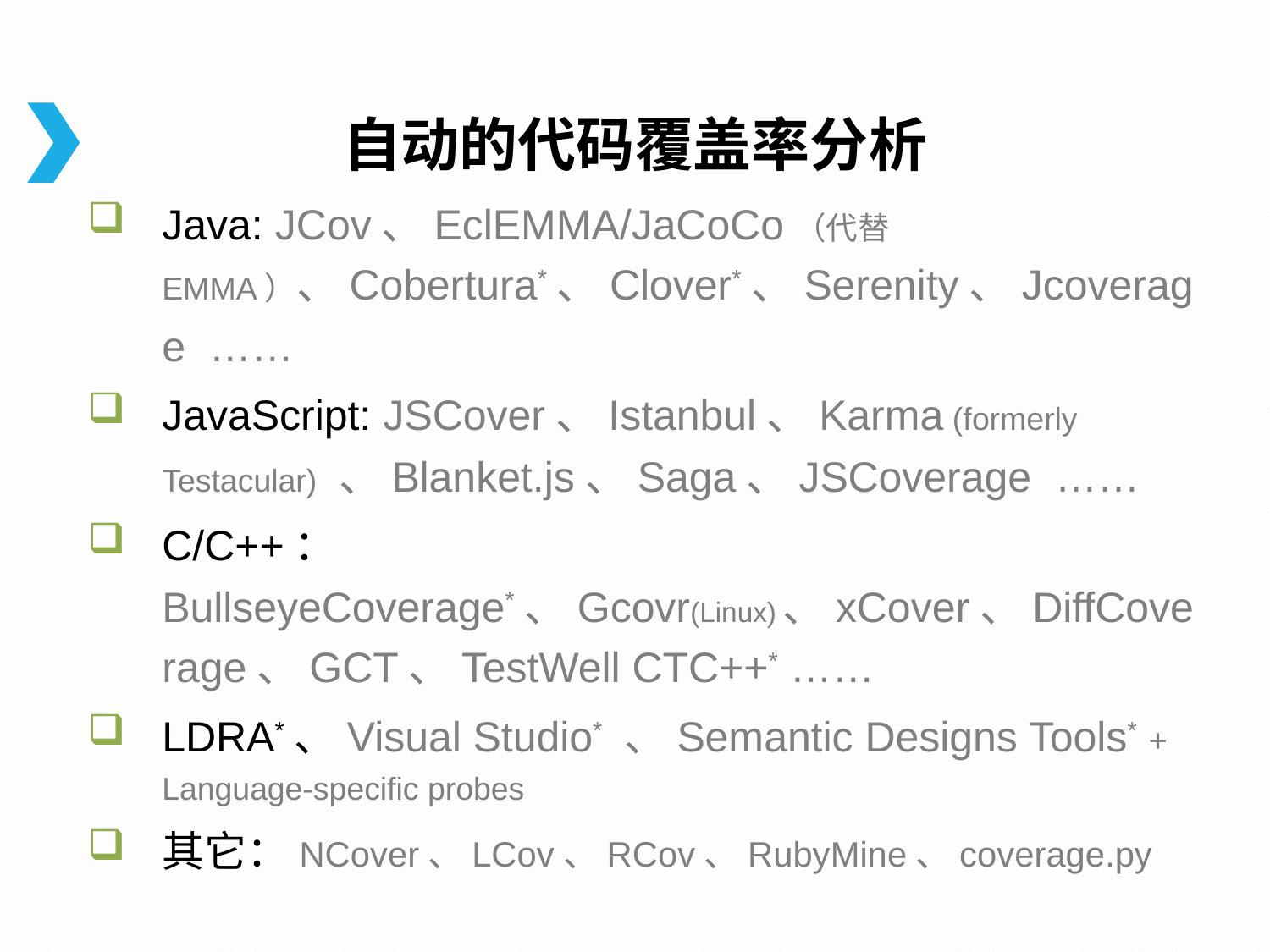

# 自动的代码覆盖率分析
Java: JCov、EclEMMA/JaCoCo（代替EMMA）、Cobertura*、Clover*、Serenity、Jcoverage  ……
JavaScript: JSCover、Istanbul、Karma (formerly Testacular) 、Blanket.js、Saga、JSCoverage  ……
C/C++：BullseyeCoverage*、Gcovr(Linux)、xCover、DiffCoverage、GCT、TestWell CTC++* ……
LDRA*、Visual Studio* 、Semantic Designs Tools* + Language-specific probes
其它：NCover、LCov、RCov、RubyMine、coverage.py